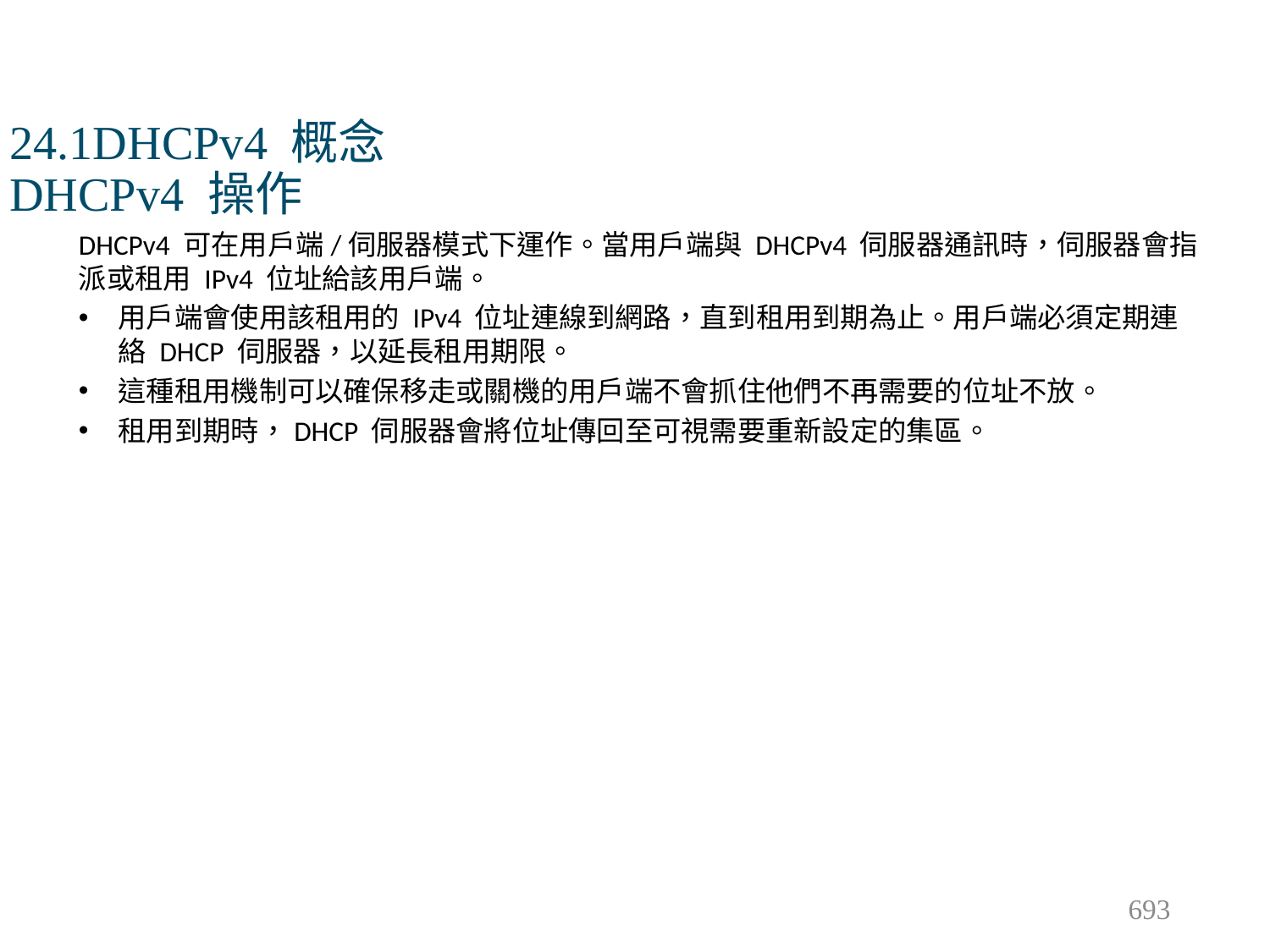

# 24.1DHCPv4 概念 DHCPv4 操作
DHCPv4 可在用戶端/伺服器模式下運作。當用戶端與 DHCPv4 伺服器通訊時，伺服器會指派或租用 IPv4 位址給該用戶端。
用戶端會使用該租用的 IPv4 位址連線到網路，直到租用到期為止。用戶端必須定期連絡 DHCP 伺服器，以延長租用期限。
這種租用機制可以確保移走或關機的用戶端不會抓住他們不再需要的位址不放。
租用到期時，DHCP 伺服器會將位址傳回至可視需要重新設定的集區。
693